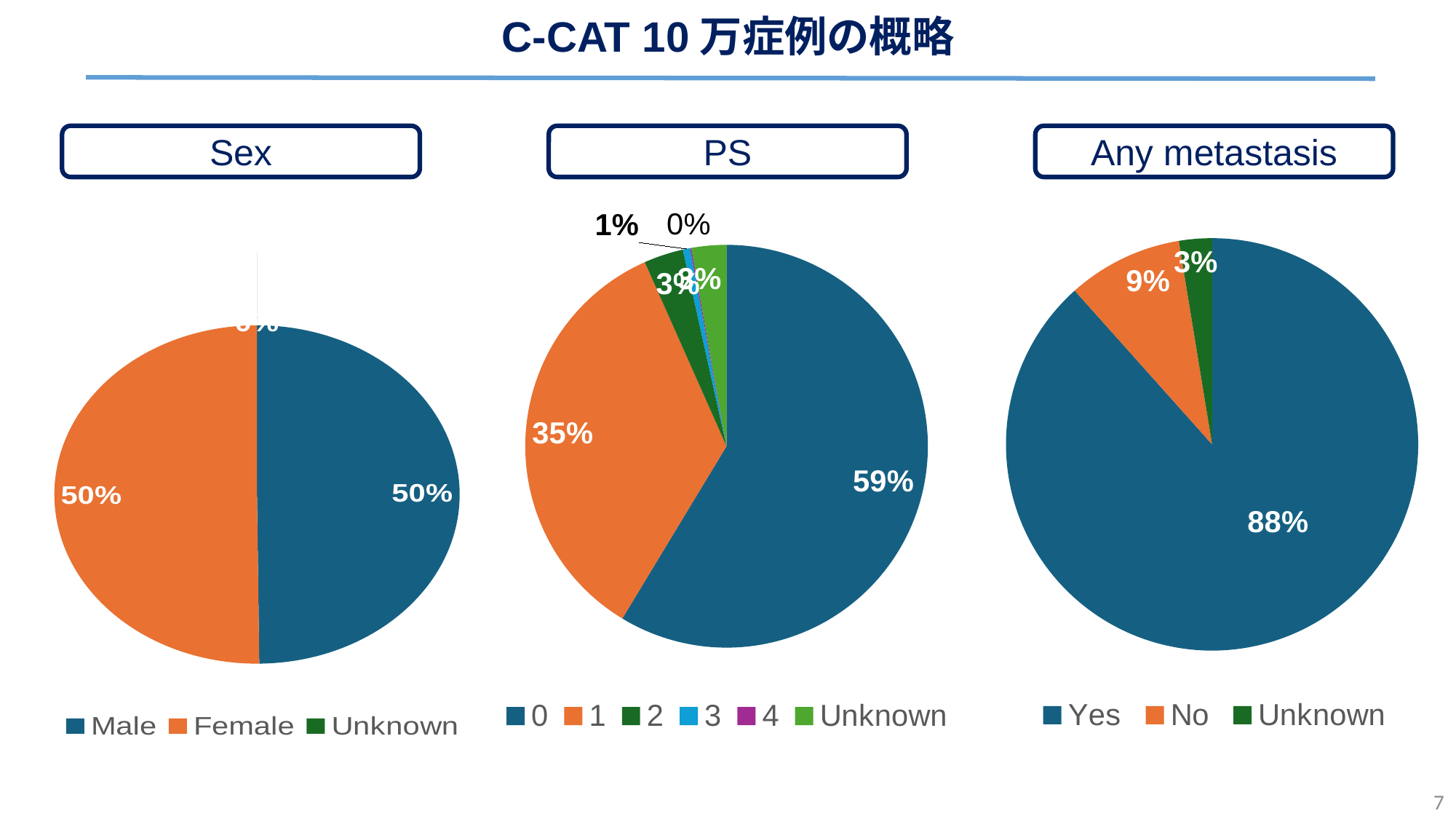

C-CAT 10万症例の概略

### Chart

| Category |  |
|---|---|
| 0 | 59384.0 |
| 1 | 35109.0 |
| 2 | 3211.0 |
| 3 | 583.0 |
| 4 | 105.0 |
| Unknown | 2837.0 |
Sex
PS
Any metastasis

### Chart

| Category |  |
|---|---|
| Yes | 89475.0 |
| No | 9140.0 |
| Unknown | 2614.0 |

### Chart

| Category |  |
|---|---|
| Male | 50434.0 |
| Female | 50790.0 |
| Unknown | 5.0 |
7